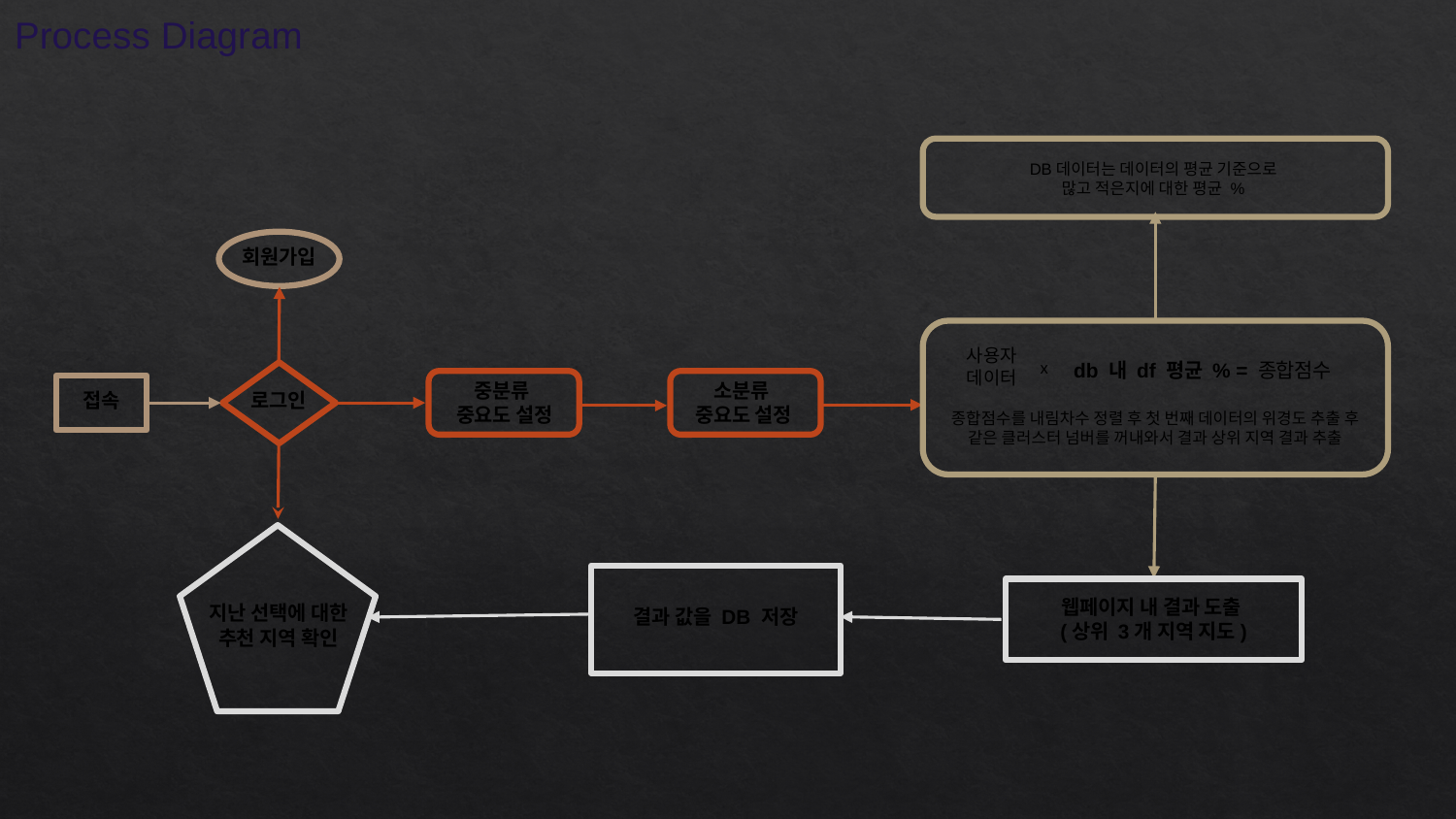

Process Diagram

DB데이터는 데이터의 평균 기준으로
많고 적은지에 대한 평균 %

회원가입

사용자 데이터
db 내 df 평균 % = 종합점수
x

중분류
중요도 설정
소분류
중요도 설정

접속
로그인
종합점수를 내림차수 정렬 후 첫 번째 데이터의 위경도 추출 후
같은 클러스터 넘버를 꺼내와서 결과 상위 지역 결과 추출

웹페이지 내 결과 도출
(상위 3개 지역 지도)
지난 선택에 대한
추천 지역 확인
결과 값을 DB 저장